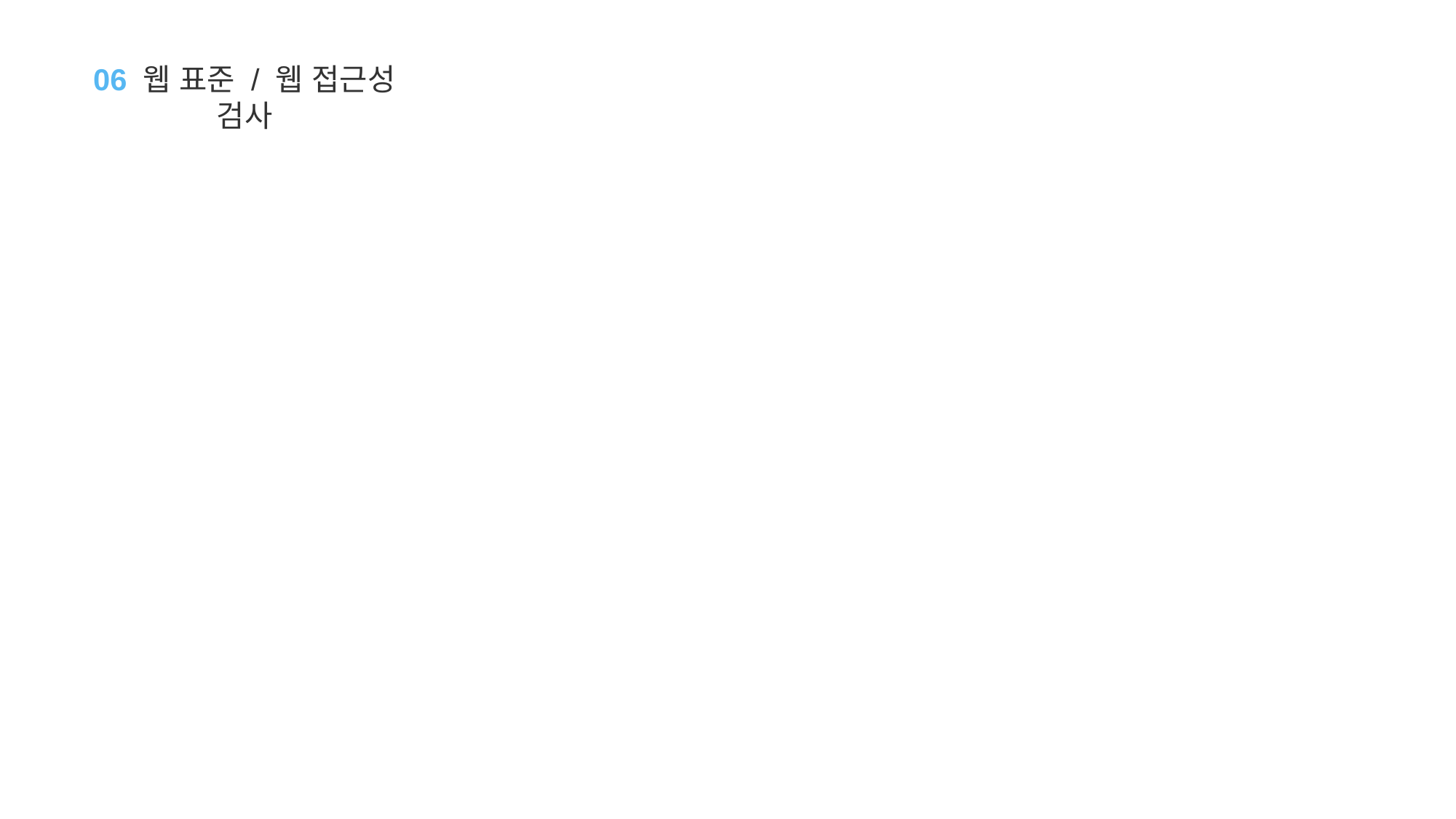

06 웹 표준 / 웹 접근성 검사